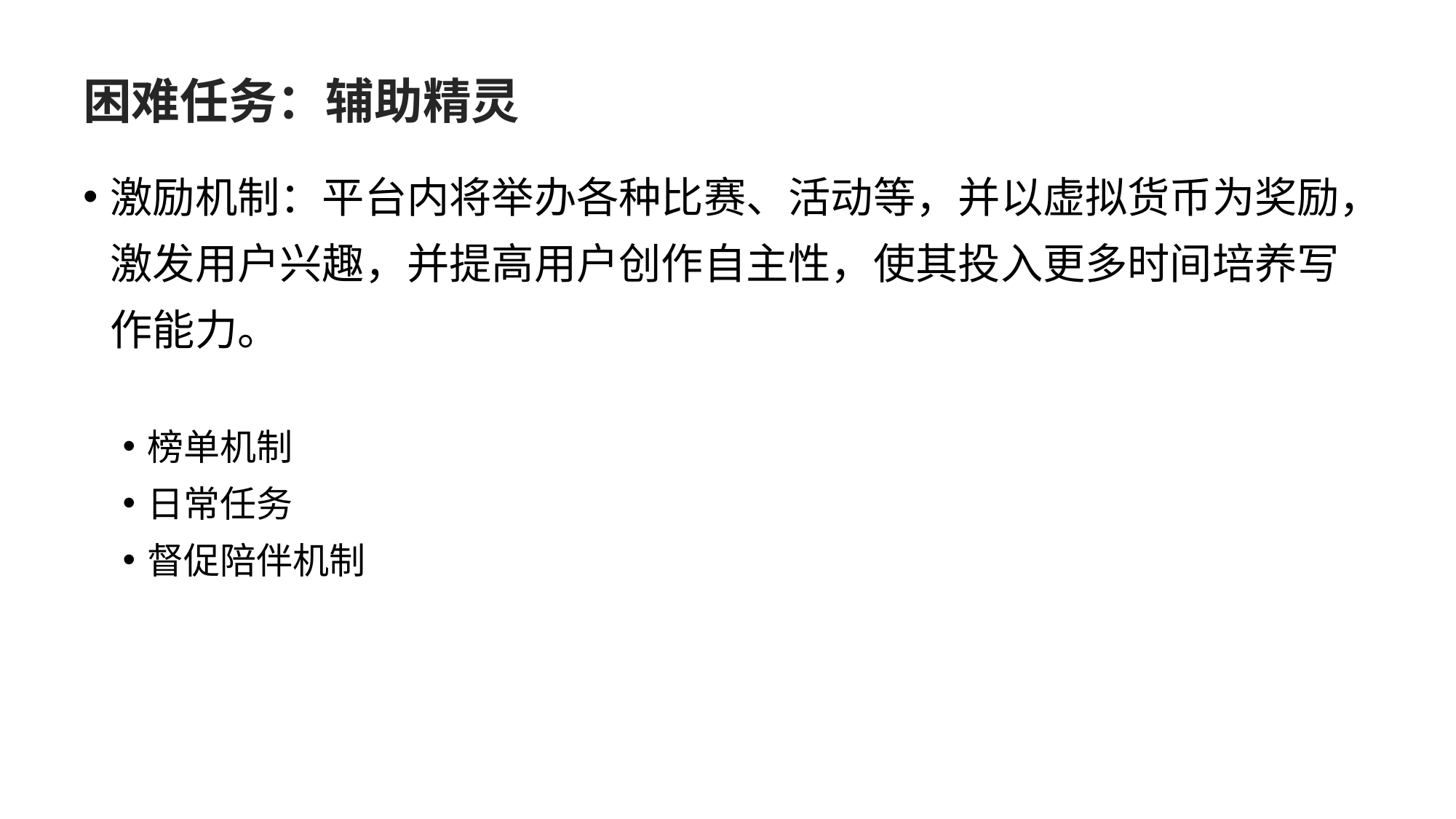

# 困难任务：辅助精灵
激励机制：平台内将举办各种比赛、活动等，并以虚拟货币为奖励，激发用户兴趣，并提高用户创作自主性，使其投入更多时间培养写作能力。

榜单机制
日常任务
督促陪伴机制